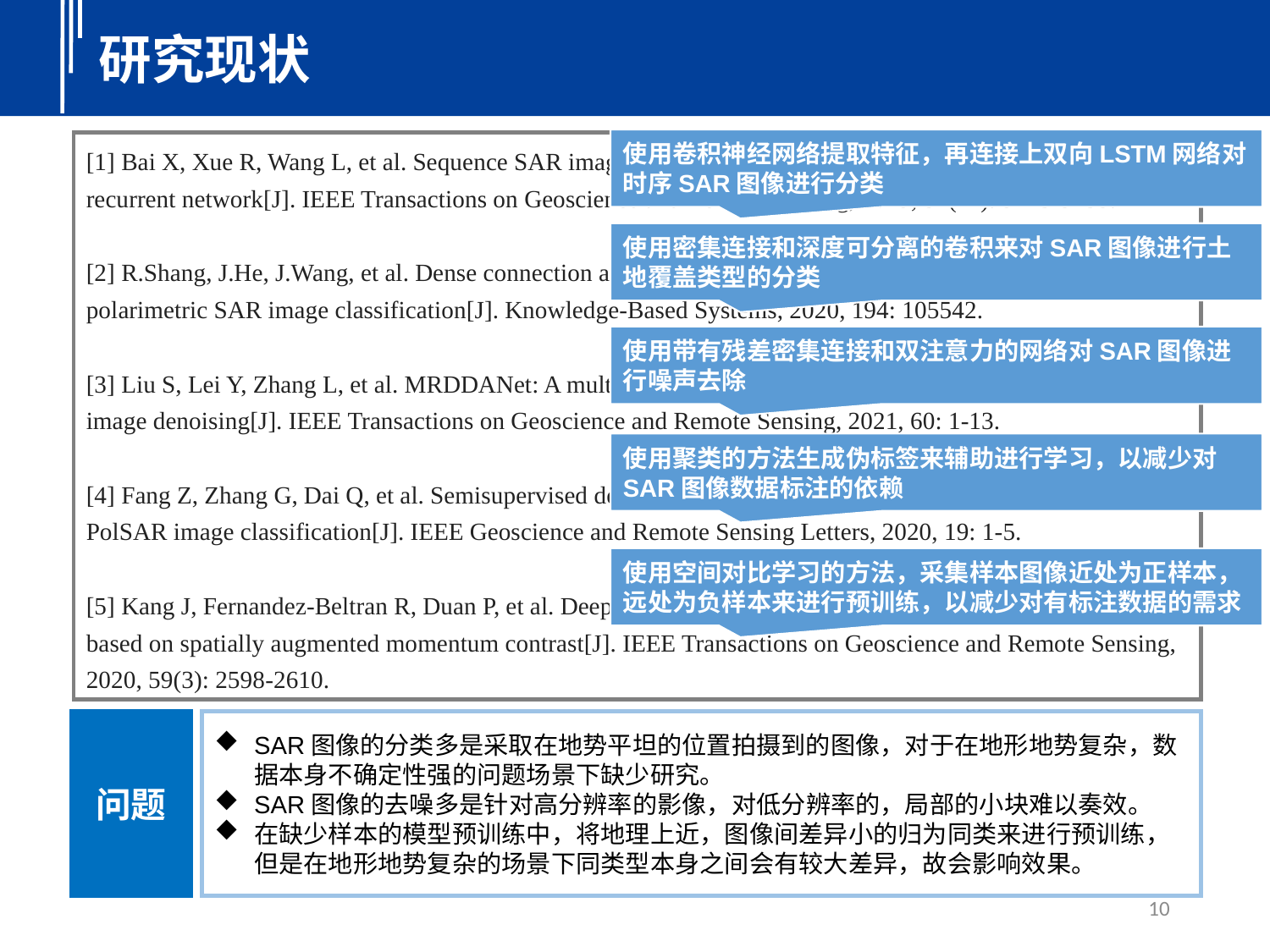

研究现状
使用卷积神经网络提取特征，再连接上双向LSTM网络对时序SAR图像进行分类
[1] Bai X, Xue R, Wang L, et al. Sequence SAR image classification based on bidirectional convolution-recurrent network[J]. IEEE Transactions on Geoscience and Remote Sensing, 2019, 57(11): 9223-9235.

[2] R.Shang, J.He, J.Wang, et al. Dense connection and depthwise separable convolution based CNN for polarimetric SAR image classification[J]. Knowledge-Based Systems, 2020, 194: 105542.

[3] Liu S, Lei Y, Zhang L, et al. MRDDANet: A multiscale residual dense dual attention network for SAR image denoising[J]. IEEE Transactions on Geoscience and Remote Sensing, 2021, 60: 1-13.

[4] Fang Z, Zhang G, Dai Q, et al. Semisupervised deep convolutional neural networks using pseudo labels for PolSAR image classification[J]. IEEE Geoscience and Remote Sensing Letters, 2020, 19: 1-5.

[5] Kang J, Fernandez-Beltran R, Duan P, et al. Deep unsupervised embedding for remotely sensed images based on spatially augmented momentum contrast[J]. IEEE Transactions on Geoscience and Remote Sensing, 2020, 59(3): 2598-2610.
使用密集连接和深度可分离的卷积来对SAR图像进行土地覆盖类型的分类
使用带有残差密集连接和双注意力的网络对SAR图像进行噪声去除
使用聚类的方法生成伪标签来辅助进行学习，以减少对SAR图像数据标注的依赖
使用空间对比学习的方法，采集样本图像近处为正样本，远处为负样本来进行预训练，以减少对有标注数据的需求
SAR图像的分类多是采取在地势平坦的位置拍摄到的图像，对于在地形地势复杂，数据本身不确定性强的问题场景下缺少研究。
SAR图像的去噪多是针对高分辨率的影像，对低分辨率的，局部的小块难以奏效。
在缺少样本的模型预训练中，将地理上近，图像间差异小的归为同类来进行预训练，但是在地形地势复杂的场景下同类型本身之间会有较大差异，故会影响效果。
问题
10